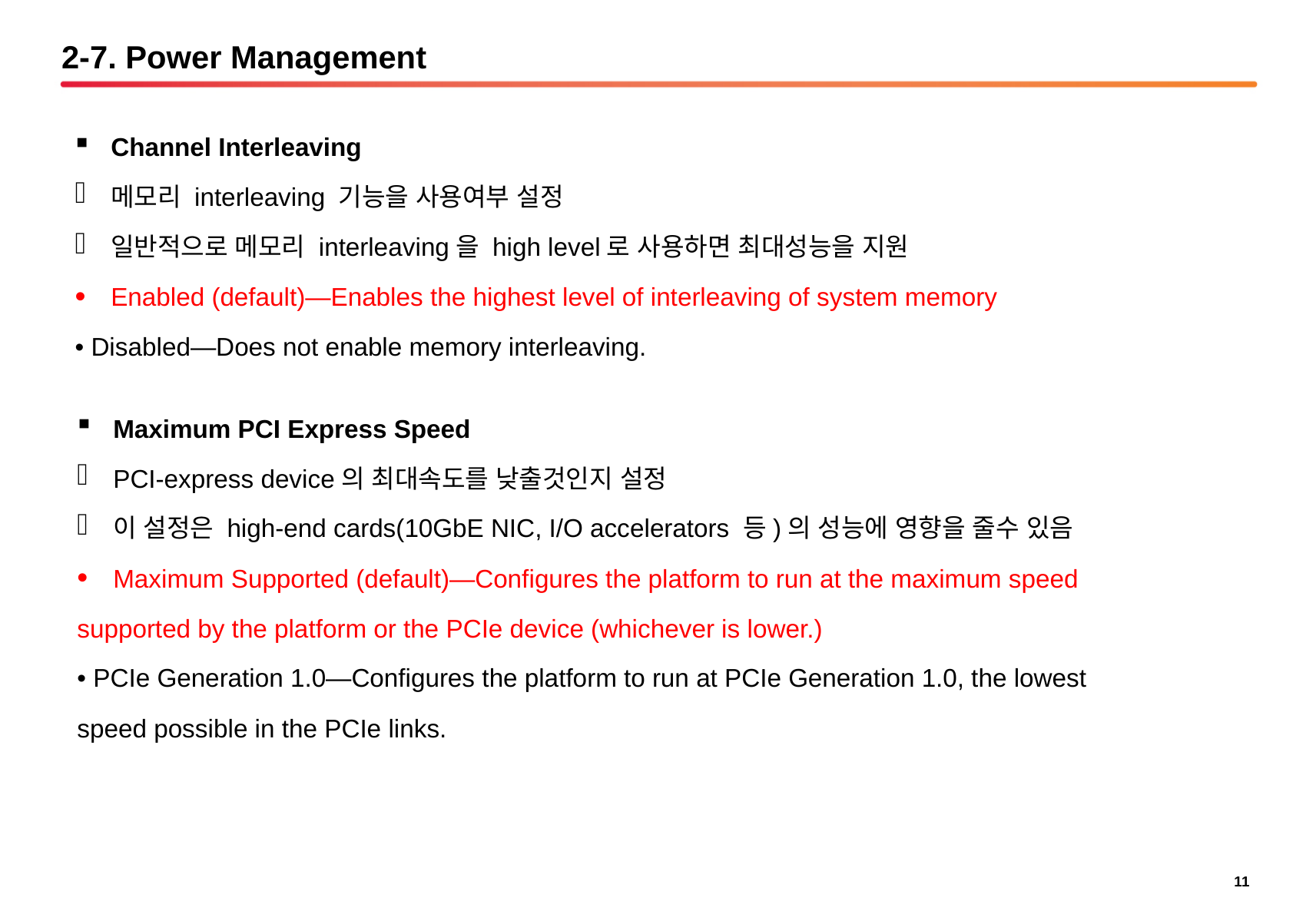

# 2-7. Power Management
Channel Interleaving
메모리 interleaving 기능을 사용여부 설정
일반적으로 메모리 interleaving을 high level로 사용하면 최대성능을 지원
Enabled (default)—Enables the highest level of interleaving of system memory
• Disabled—Does not enable memory interleaving.
Maximum PCI Express Speed
PCI-express device의 최대속도를 낮출것인지 설정
이 설정은 high-end cards(10GbE NIC, I/O accelerators 등)의 성능에 영향을 줄수 있음
Maximum Supported (default)—Configures the platform to run at the maximum speed
supported by the platform or the PCIe device (whichever is lower.)
• PCIe Generation 1.0—Configures the platform to run at PCIe Generation 1.0, the lowest
speed possible in the PCIe links.